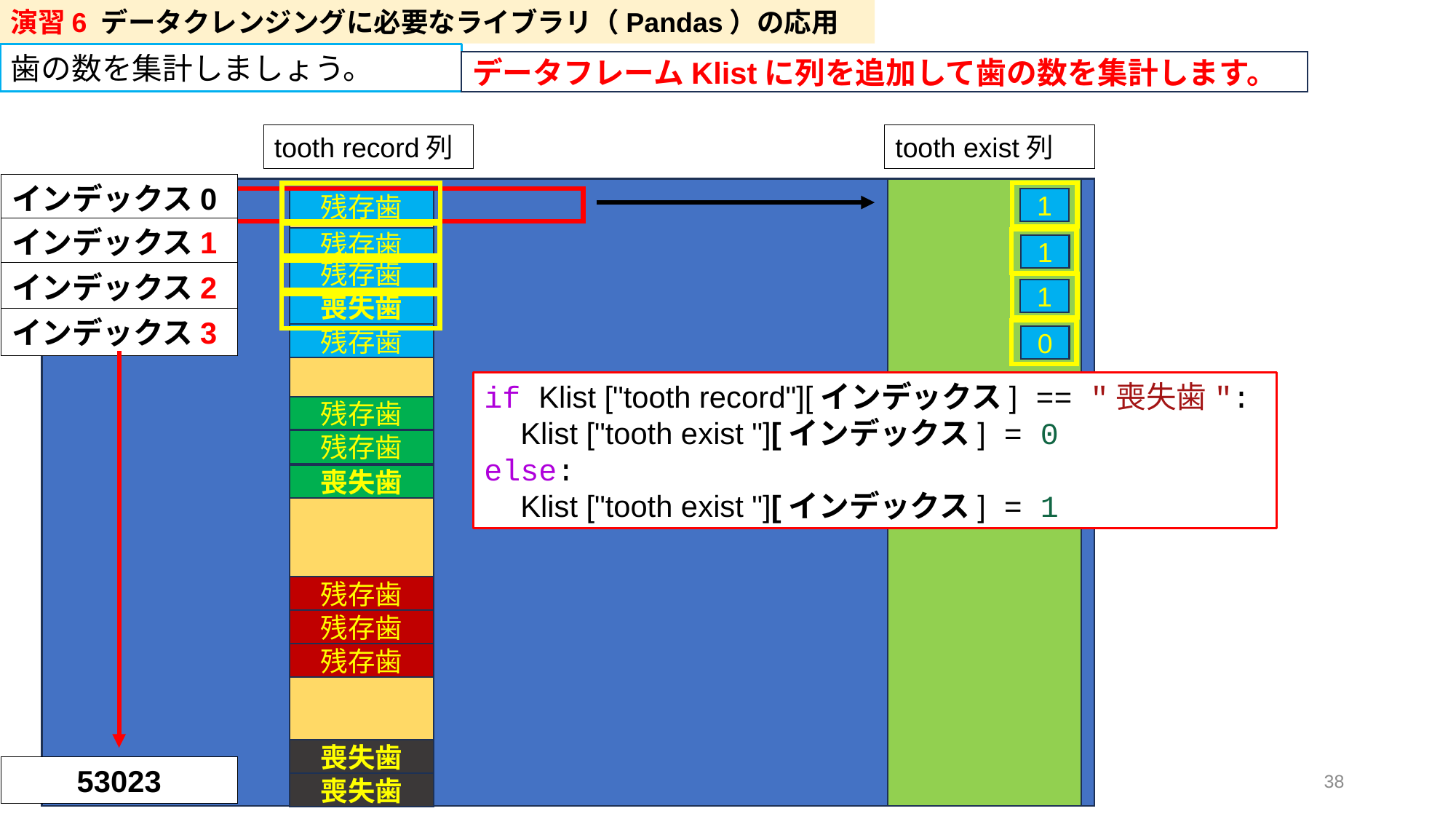

演習6 データクレンジングに必要なライブラリ（Pandas）の応用
歯の数を集計しましょう。
データフレームKlistに列を追加して歯の数を集計します。
tooth record列
tooth exist列
インデックス0

1

残存歯
インデックス1

残存歯

1

残存歯
インデックス2

1

喪失歯
インデックス3

残存歯
0
if Klist ["tooth record"][インデックス] == "喪失歯":
  Klist ["tooth exist "][インデックス] = 0
else:
  Klist ["tooth exist "][インデックス] = 1
残存歯
残存歯
喪失歯
残存歯
残存歯
残存歯
喪失歯
53023
38
喪失歯